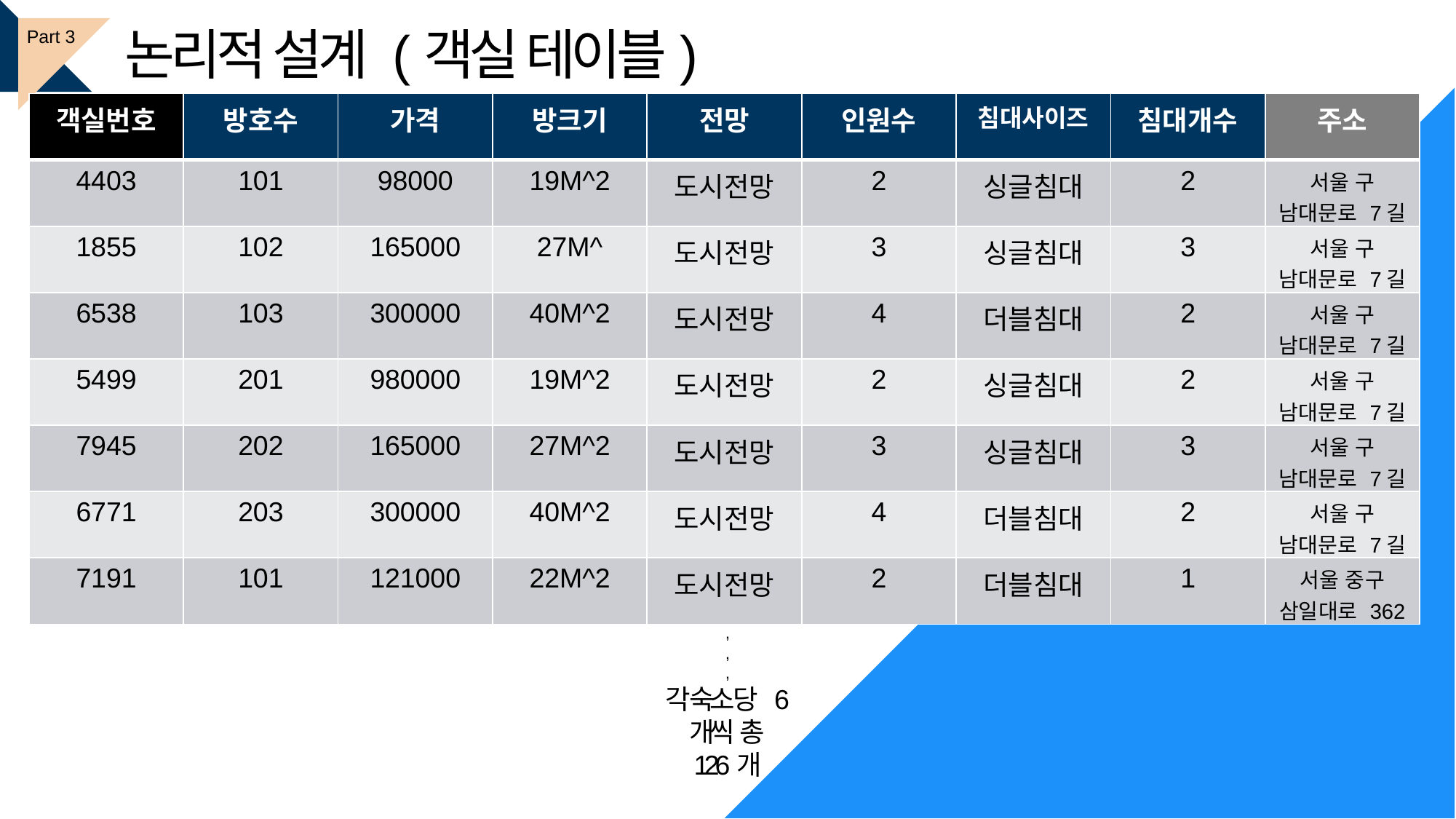

논리적 설계 (객실 테이블)

Part 3

| 객실번호 | 방호수 | 가격 | 방크기 | 전망 | 인원수 | 침대사이즈 | 침대개수 | 주소 |
| --- | --- | --- | --- | --- | --- | --- | --- | --- |
| 4403 | 101 | 98000 | 19M^2 | 도시전망 | 2 | 싱글침대 | 2 | 서울 구 남대문로 7길 |
| 1855 | 102 | 165000 | 27M^ | 도시전망 | 3 | 싱글침대 | 3 | 서울 구 남대문로 7길 |
| 6538 | 103 | 300000 | 40M^2 | 도시전망 | 4 | 더블침대 | 2 | 서울 구 남대문로 7길 |
| 5499 | 201 | 980000 | 19M^2 | 도시전망 | 2 | 싱글침대 | 2 | 서울 구 남대문로 7길 |
| 7945 | 202 | 165000 | 27M^2 | 도시전망 | 3 | 싱글침대 | 3 | 서울 구 남대문로 7길 |
| 6771 | 203 | 300000 | 40M^2 | 도시전망 | 4 | 더블침대 | 2 | 서울 구 남대문로 7길 |
| 7191 | 101 | 121000 | 22M^2 | 도시전망 | 2 | 더블침대 | 1 | 서울 중구 삼일대로 362 |
,
,
,
각 숙소 당   6개씩   총   126개